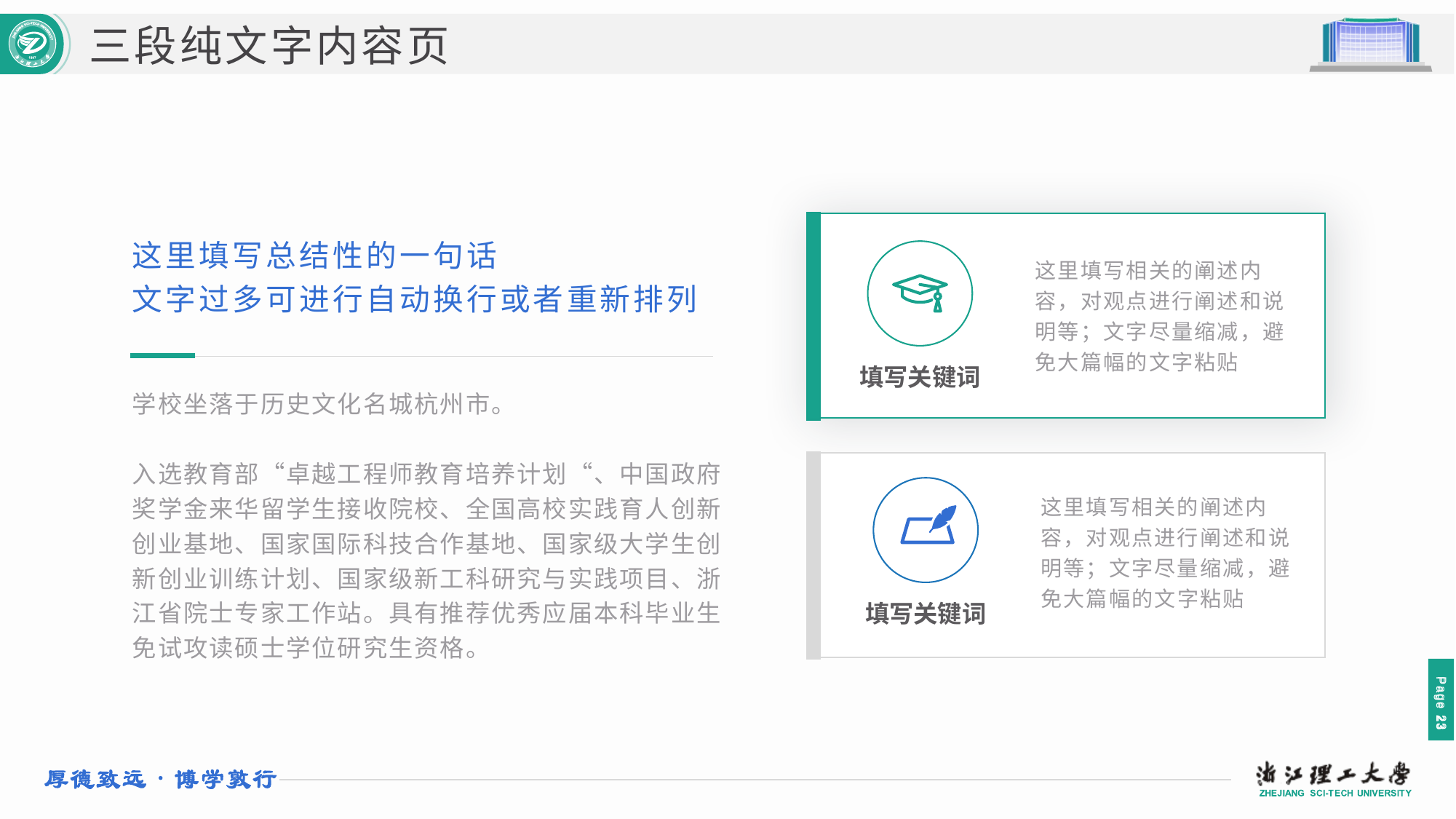

三段纯文字内容页

这里填写总结性的一句话
文字过多可进行自动换行或者重新排列

这里填写相关的阐述内容，对观点进行阐述和说明等；文字尽量缩减，避免大篇幅的文字粘贴

填写关键词
学校坐落于历史文化名城杭州市。

入选教育部“卓越工程师教育培养计划“、中国政府奖学金来华留学生接收院校、全国高校实践育人创新创业基地、国家国际科技合作基地、国家级大学生创新创业训练计划、国家级新工科研究与实践项目、浙江省院士专家工作站。具有推荐优秀应届本科毕业生免试攻读硕士学位研究生资格。

这里填写相关的阐述内容，对观点进行阐述和说明等；文字尽量缩减，避免大篇幅的文字粘贴

填写关键词
  Page 23